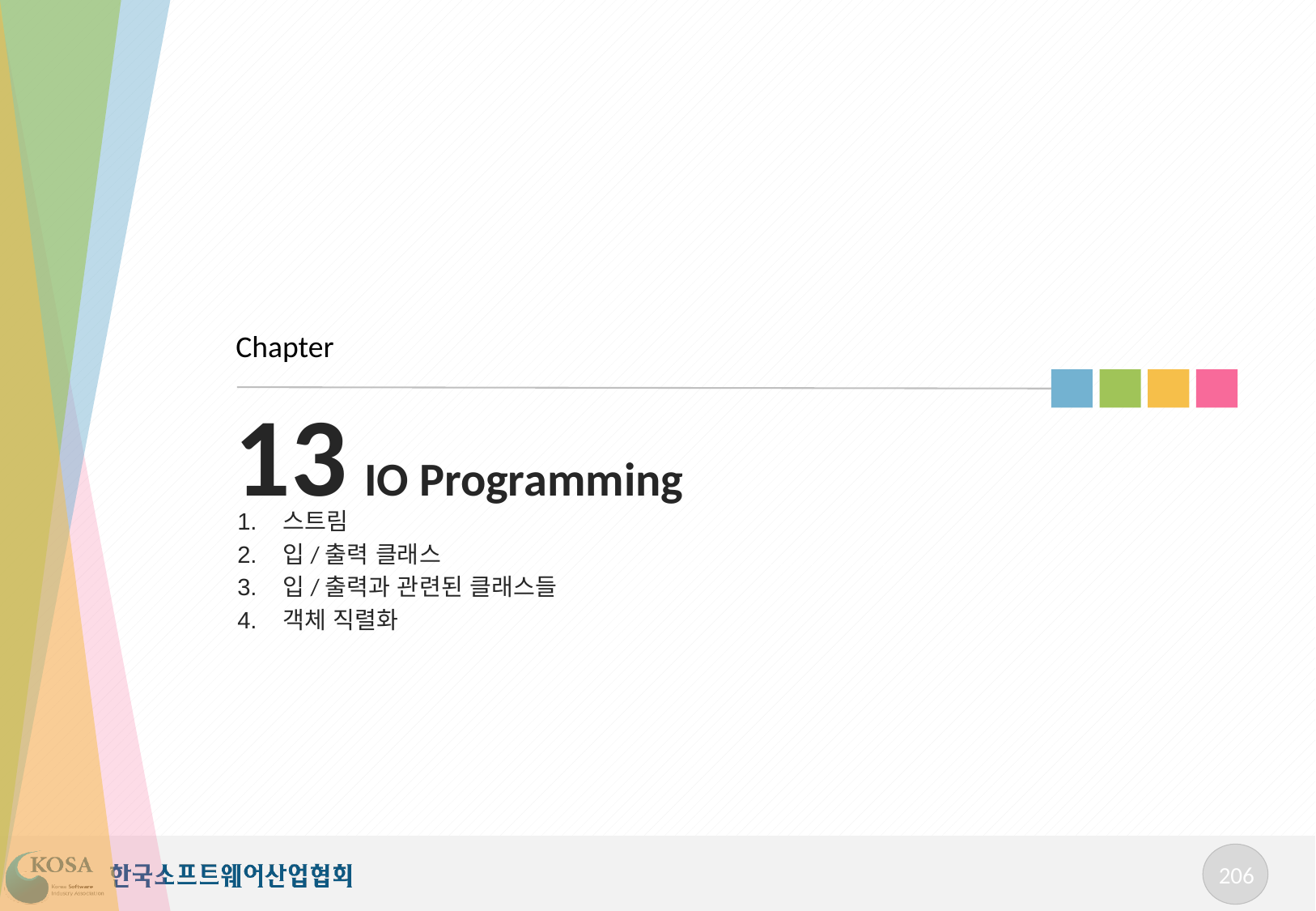

Chapter
# 13 IO Programming
스트림
입/출력 클래스
입/출력과 관련된 클래스들
객체 직렬화